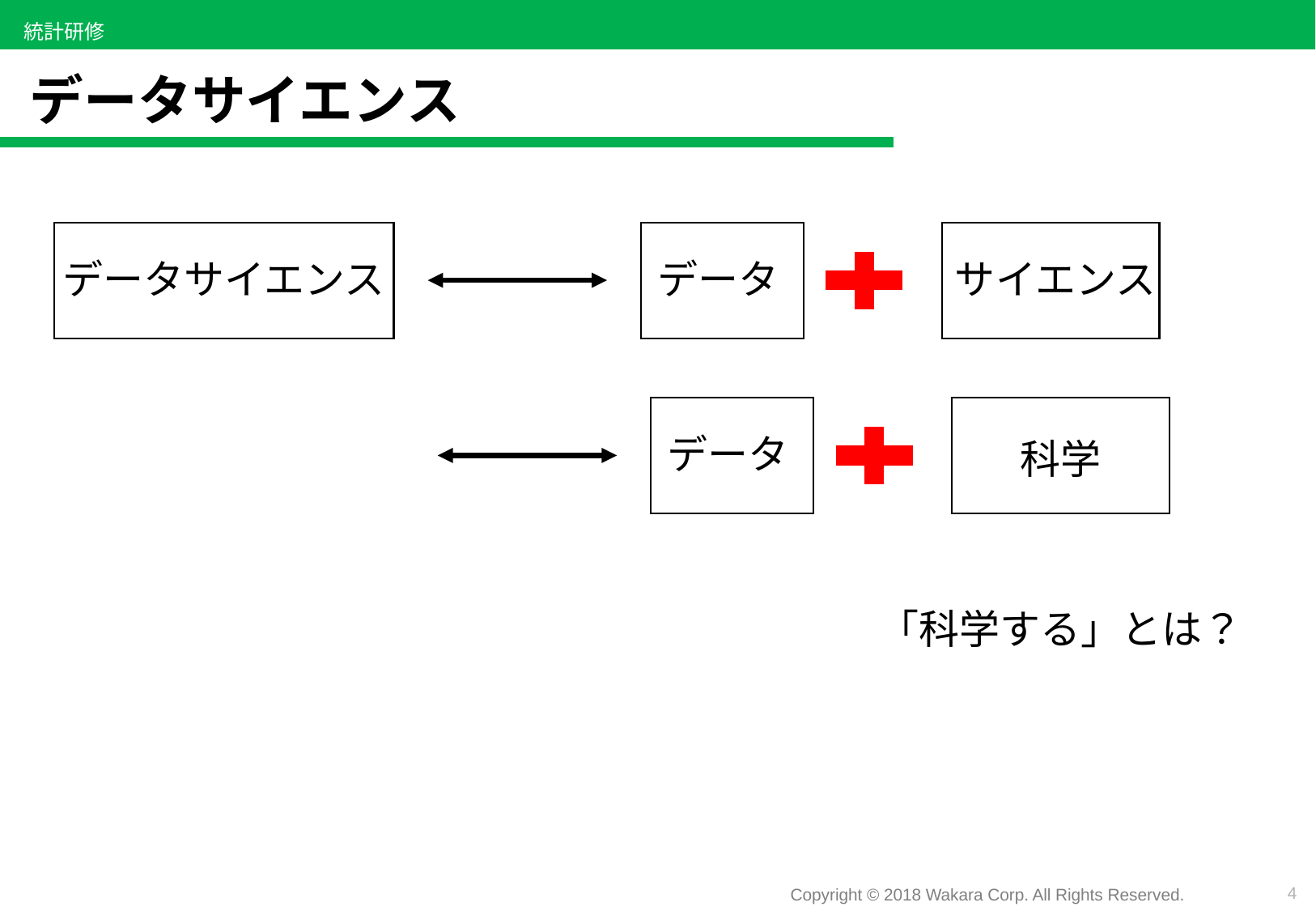

# データサイエンス

データ
サイエンス
データサイエンス

データ
科学
「科学する」とは？

4